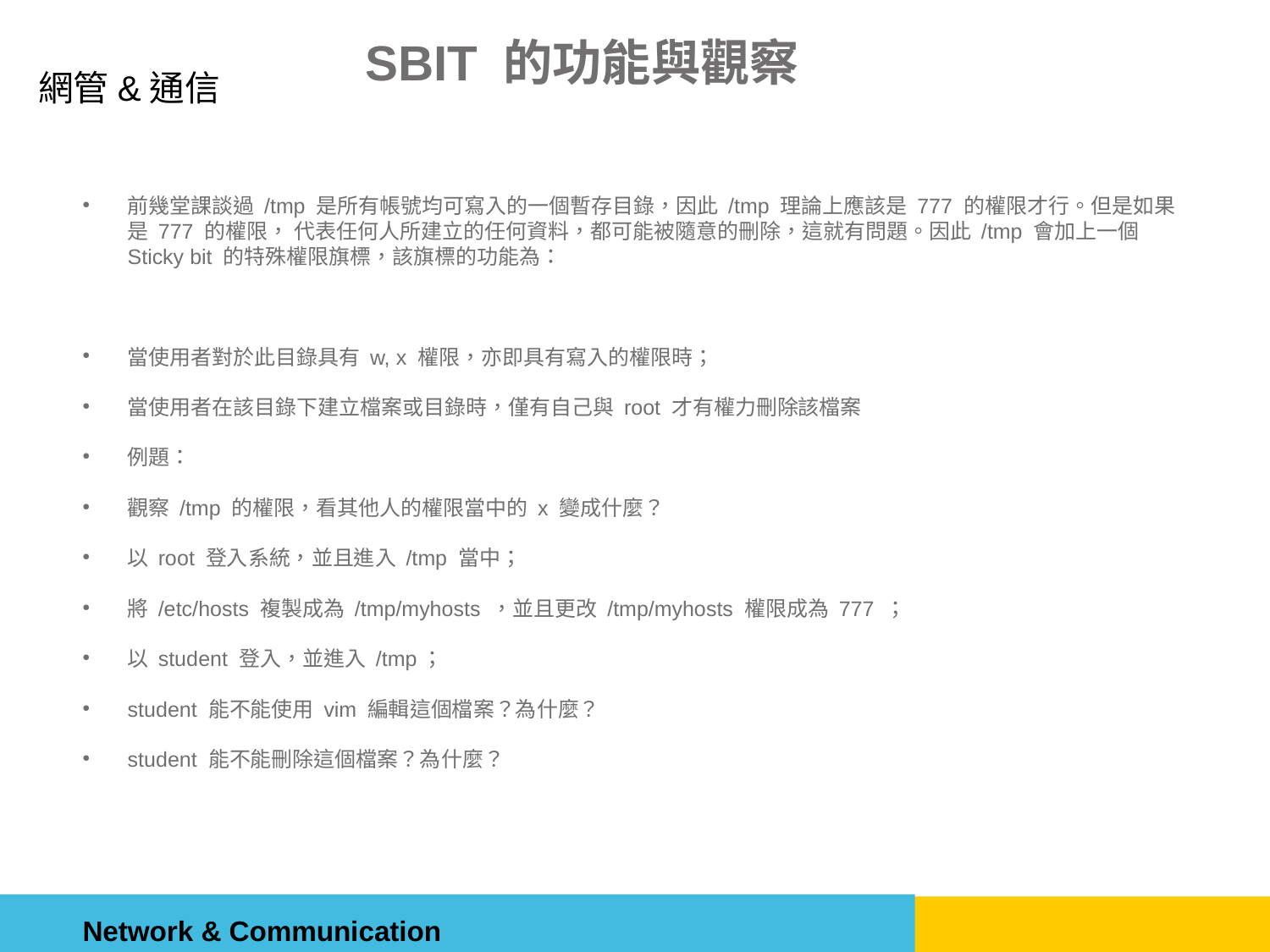

SBIT 的功能與觀察
前幾堂課談過 /tmp 是所有帳號均可寫入的一個暫存目錄，因此 /tmp 理論上應該是 777 的權限才行。但是如果是 777 的權限， 代表任何人所建立的任何資料，都可能被隨意的刪除，這就有問題。因此 /tmp 會加上一個 Sticky bit 的特殊權限旗標，該旗標的功能為：

當使用者對於此目錄具有 w, x 權限，亦即具有寫入的權限時；
當使用者在該目錄下建立檔案或目錄時，僅有自己與 root 才有權力刪除該檔案
例題：
觀察 /tmp 的權限，看其他人的權限當中的 x 變成什麼？
以 root 登入系統，並且進入 /tmp 當中；
將 /etc/hosts 複製成為 /tmp/myhosts ，並且更改 /tmp/myhosts 權限成為 777 ；
以 student 登入，並進入 /tmp；
student 能不能使用 vim 編輯這個檔案？為什麼？
student 能不能刪除這個檔案？為什麼？